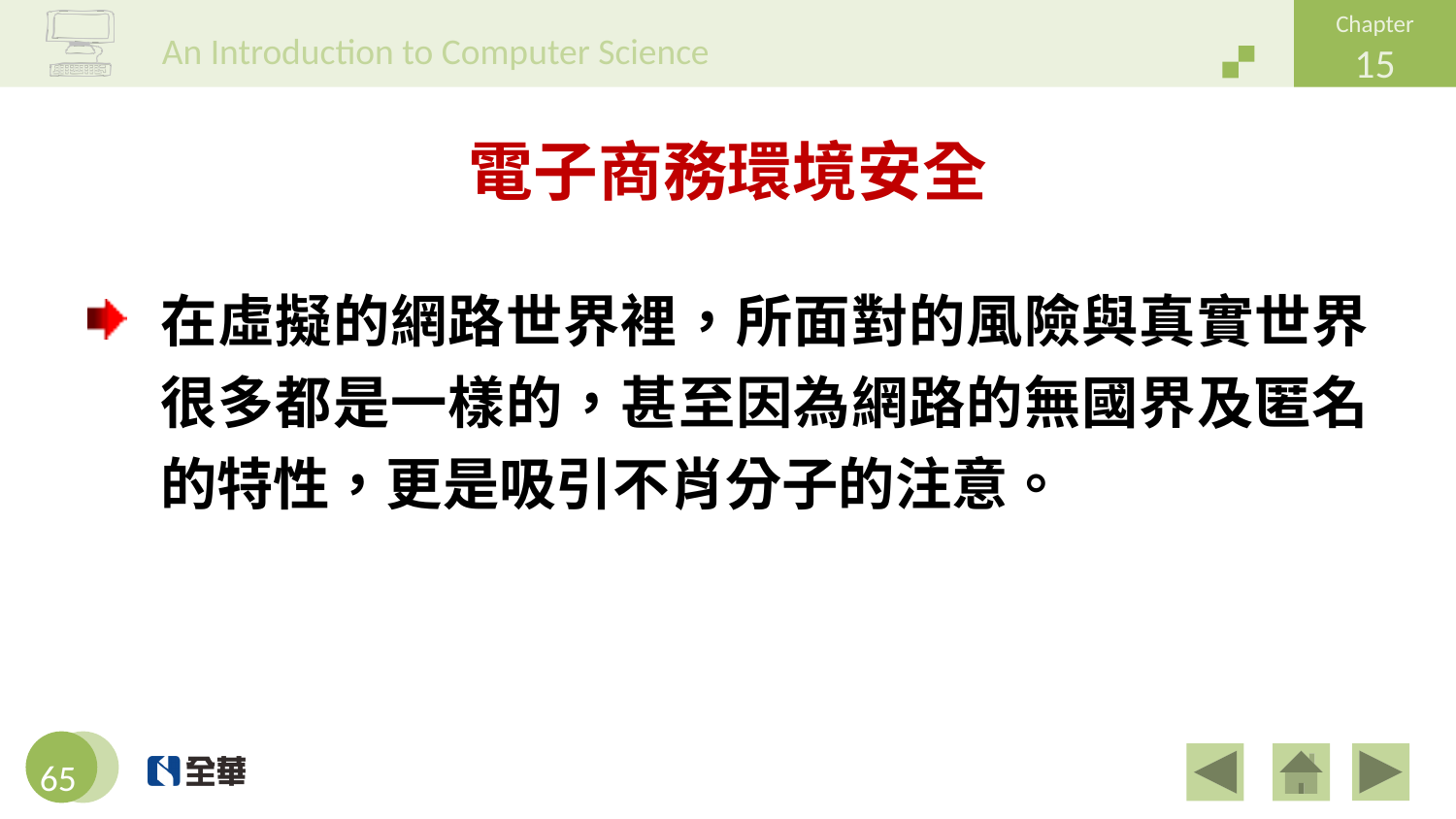

# 電子商務環境安全
在虛擬的網路世界裡，所面對的風險與真實世界很多都是一樣的，甚至因為網路的無國界及匿名的特性，更是吸引不肖分子的注意。